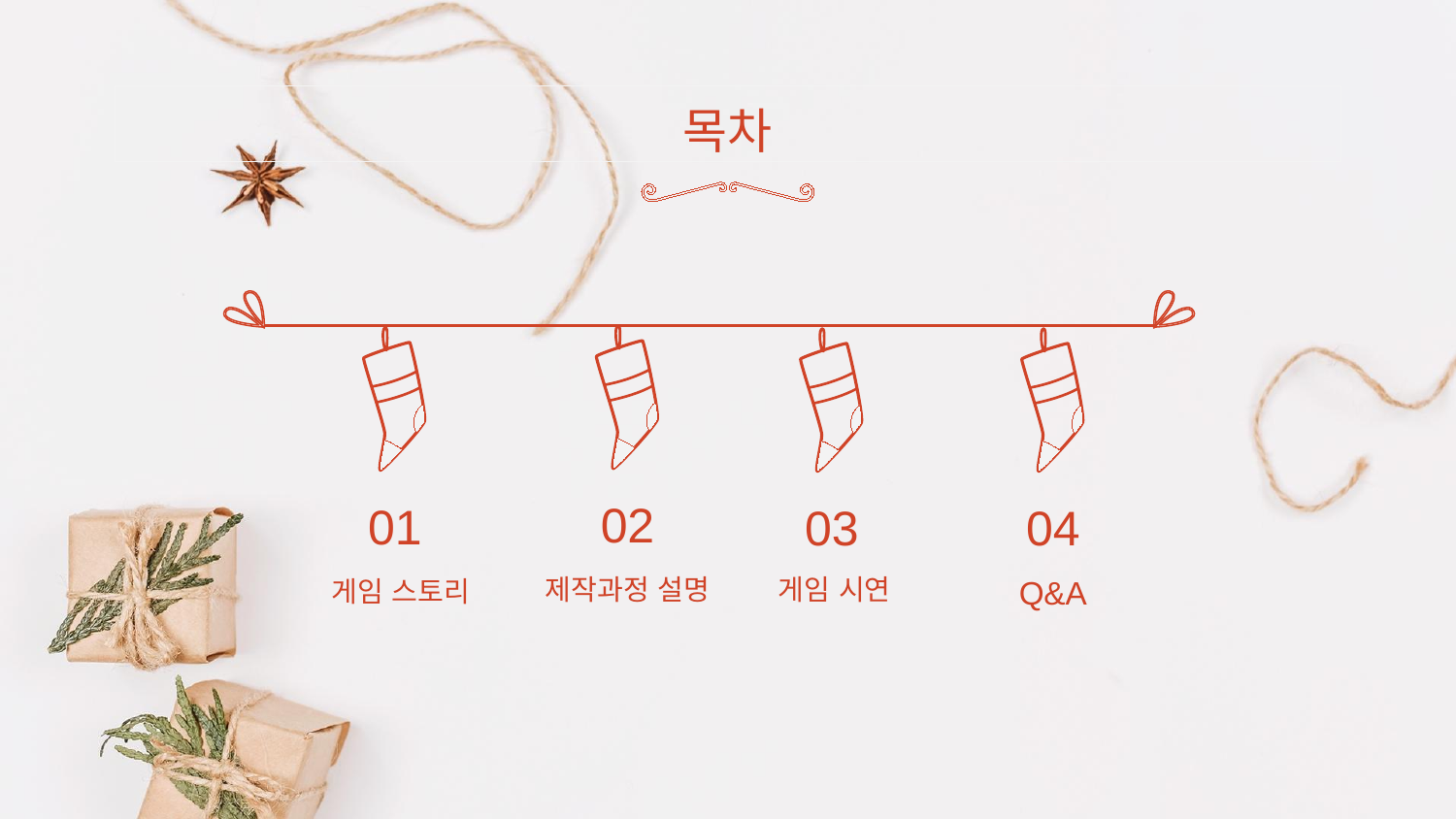

# 목차

02
01
03
04
제작과정 설명
게임 시연
Q&A
게임 스토리